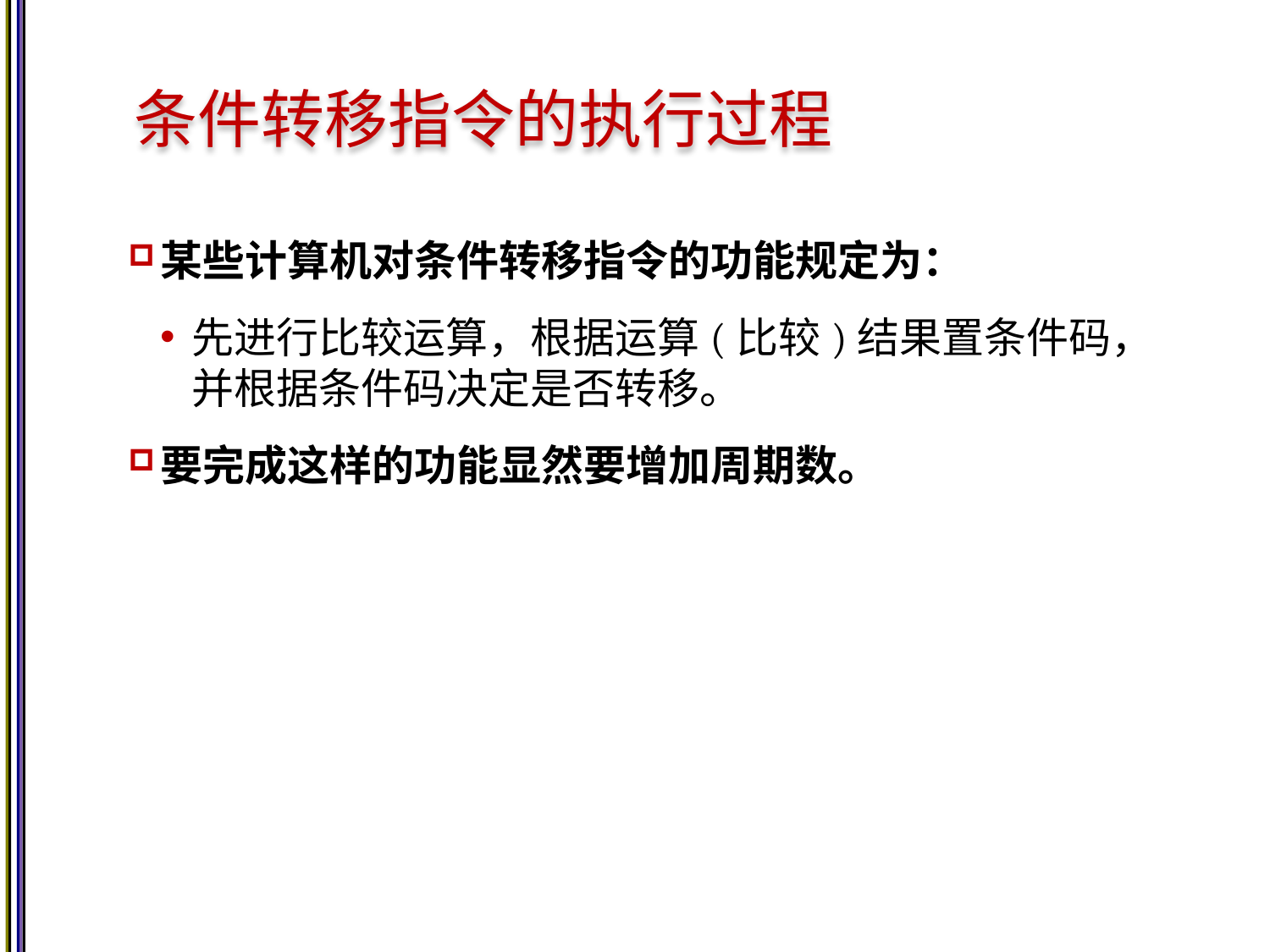

# 条件转移指令的执行过程
某些计算机对条件转移指令的功能规定为：
先进行比较运算，根据运算(比较)结果置条件码，并根据条件码决定是否转移。
要完成这样的功能显然要增加周期数。

48